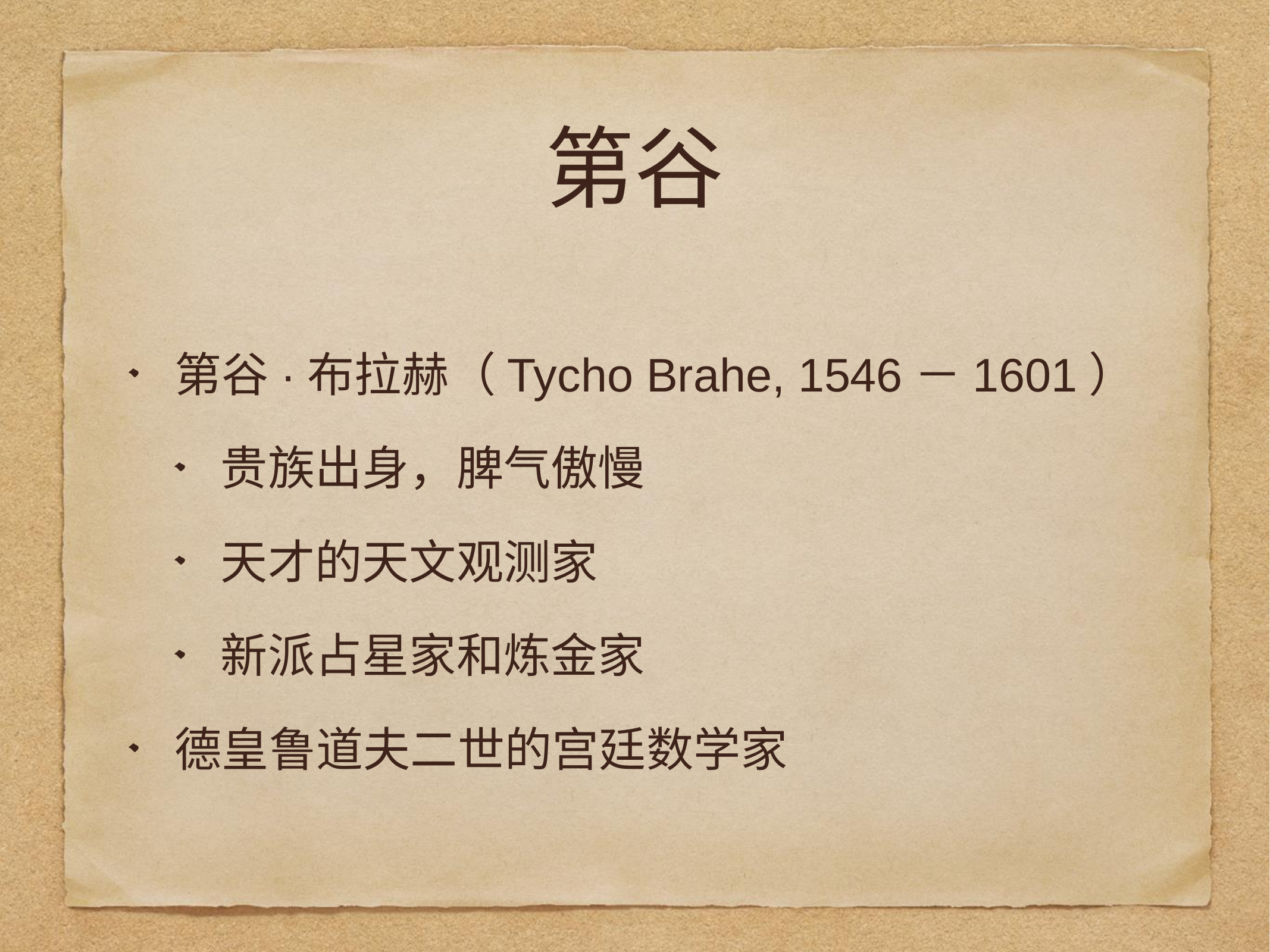

# 第谷
第谷·布拉赫（Tycho Brahe, 1546－1601）
贵族出身，脾气傲慢
天才的天文观测家
新派占星家和炼金家
德皇鲁道夫二世的宫廷数学家